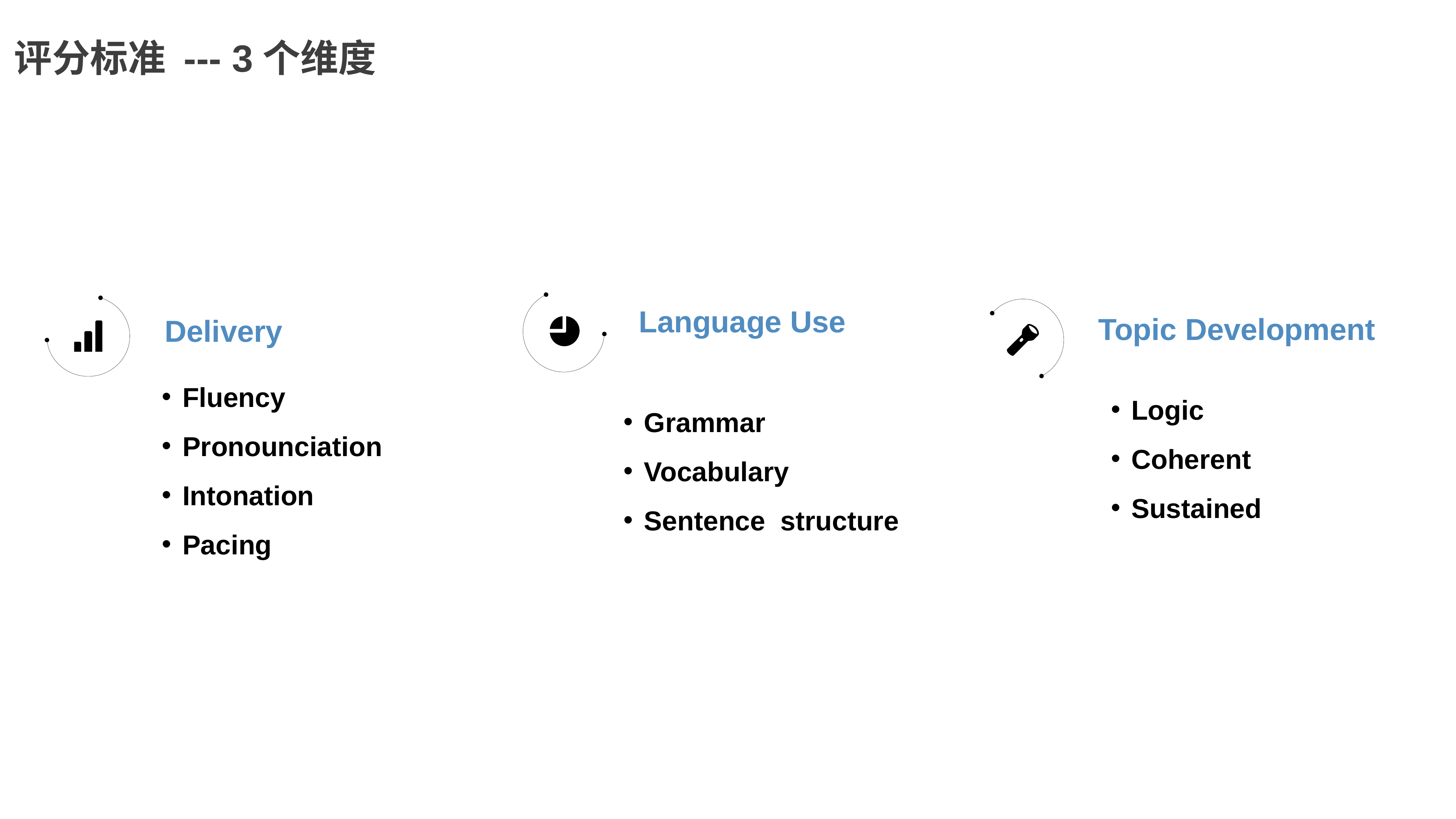

评分标准 --- 3个维度

Language Use

Delivery

Fluency
Pronounciation
Intonation
Pacing

Topic Development

Logic
Coherent
Sustained
Grammar
Vocabulary
Sentence  structure